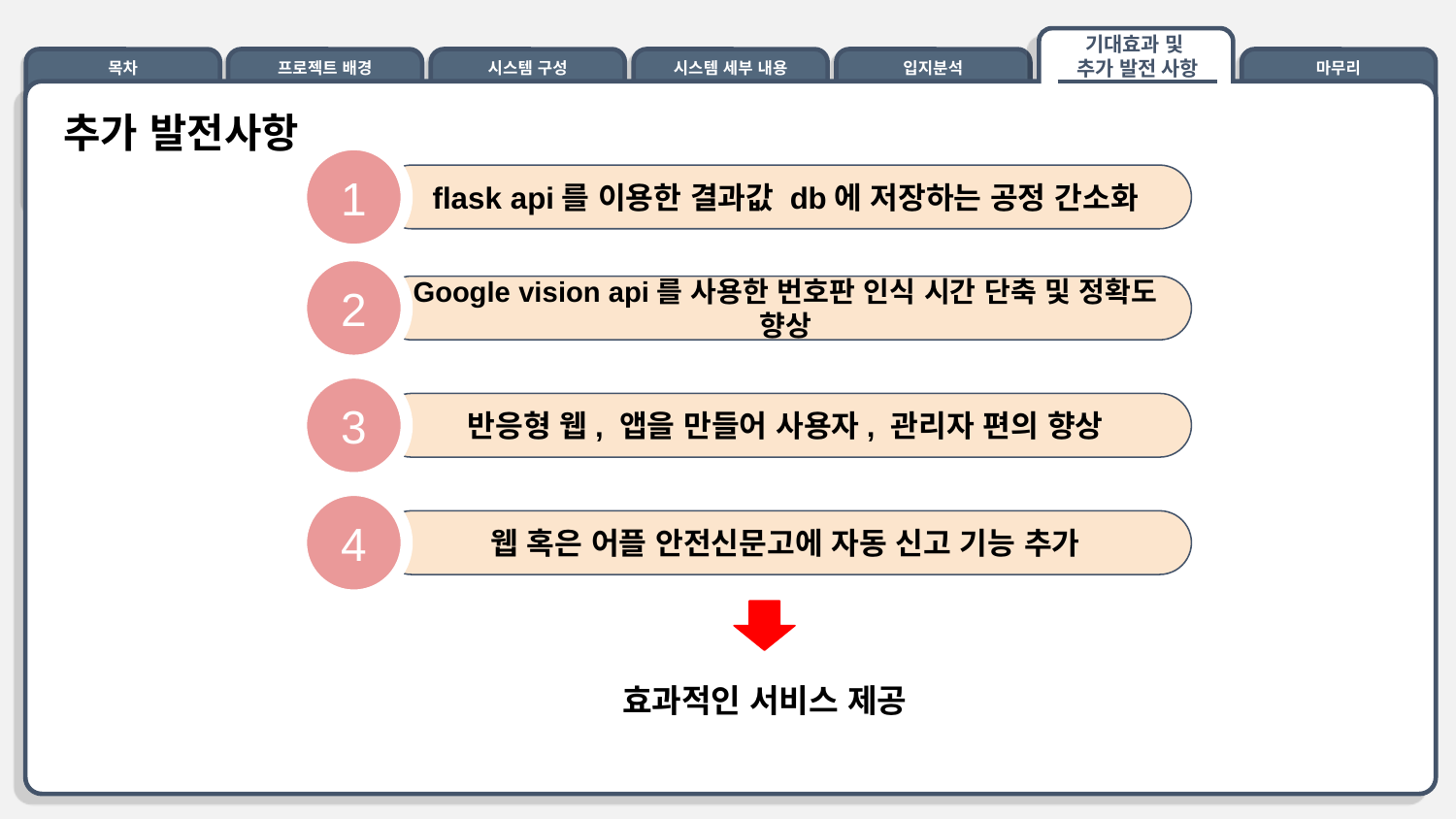

기대효과 및
추가 발전 사항

목차
프로젝트 배경
시스템 구성
시스템 세부 내용
마무리
입지분석
추가 발전사항
1
flask api를 이용한 결과값 db에 저장하는 공정 간소화
2
Google vision api를 사용한 번호판 인식 시간 단축 및 정확도 향상
3
반응형 웹, 앱을 만들어 사용자, 관리자 편의 향상
4
웹 혹은 어플 안전신문고에 자동 신고 기능 추가

효과적인 서비스 제공